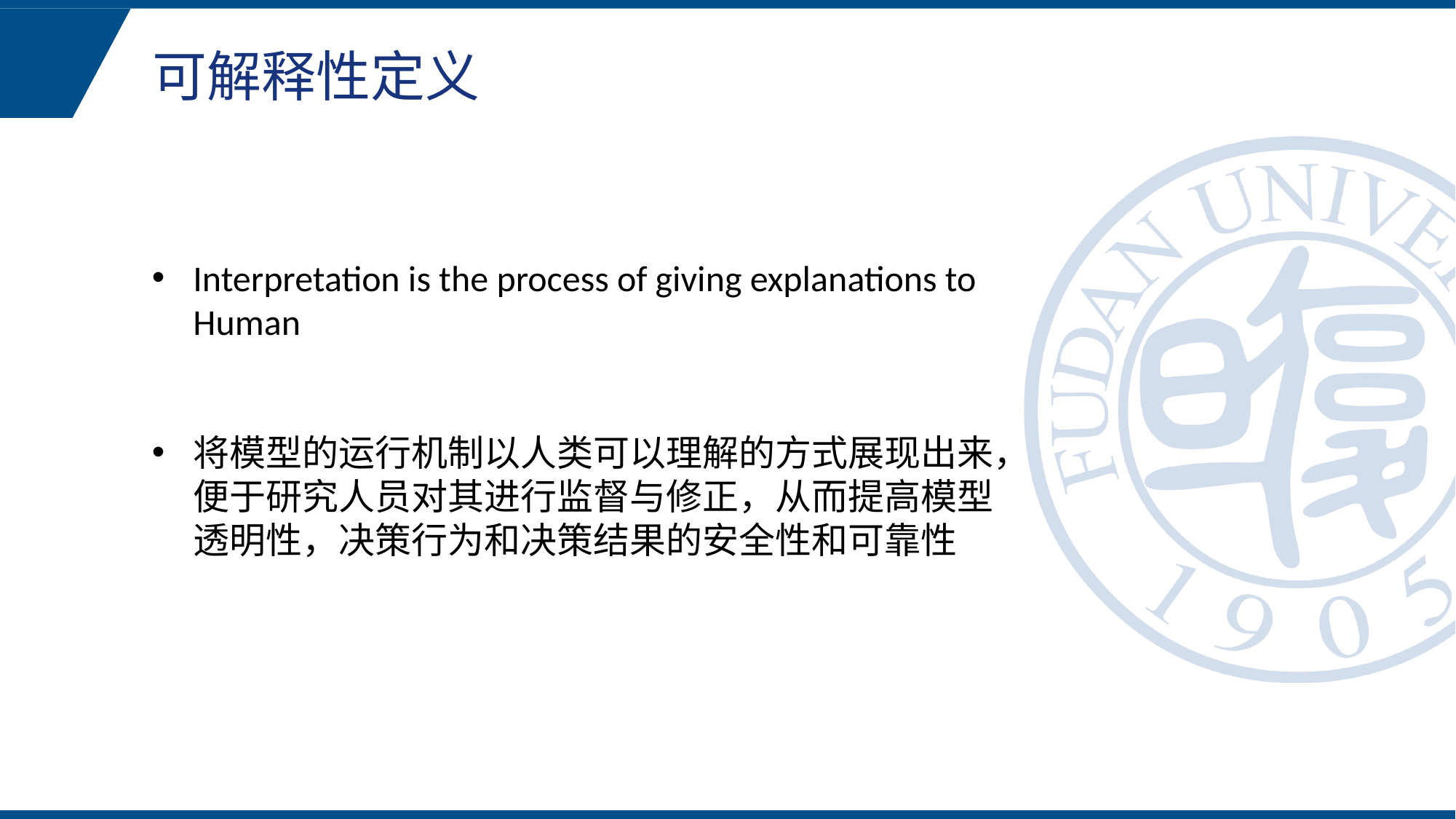

可解释性定义
Interpretation is the process of giving explanations to Human

将模型的运行机制以人类可以理解的方式展现出来，便于研究人员对其进行监督与修正，从而提高模型透明性，决策行为和决策结果的安全性和可靠性